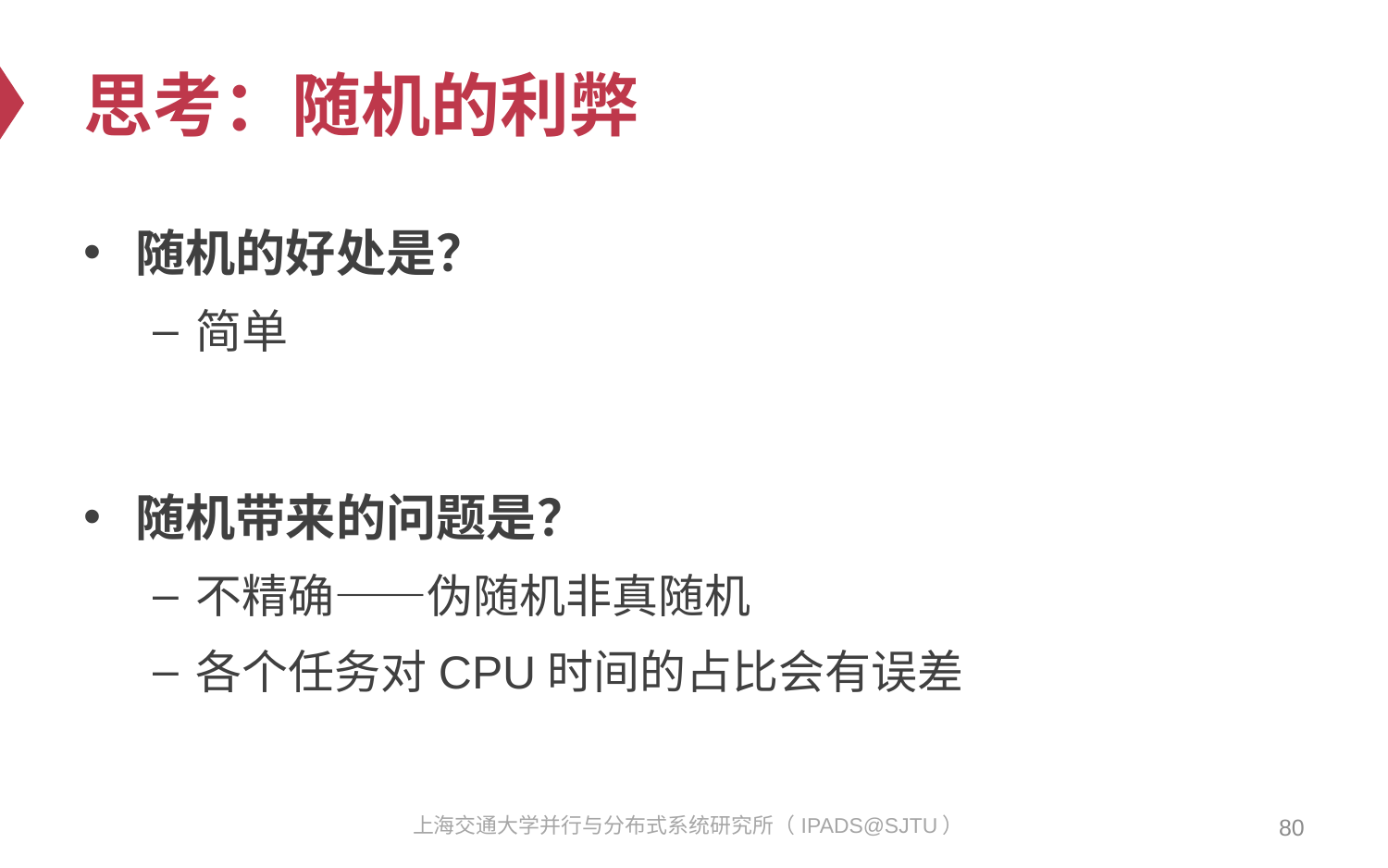

# 思考：随机的利弊
随机的好处是？
简单

随机带来的问题是？
不精确——伪随机非真随机
各个任务对CPU时间的占比会有误差
80
上海交通大学并行与分布式系统研究所（IPADS@SJTU）